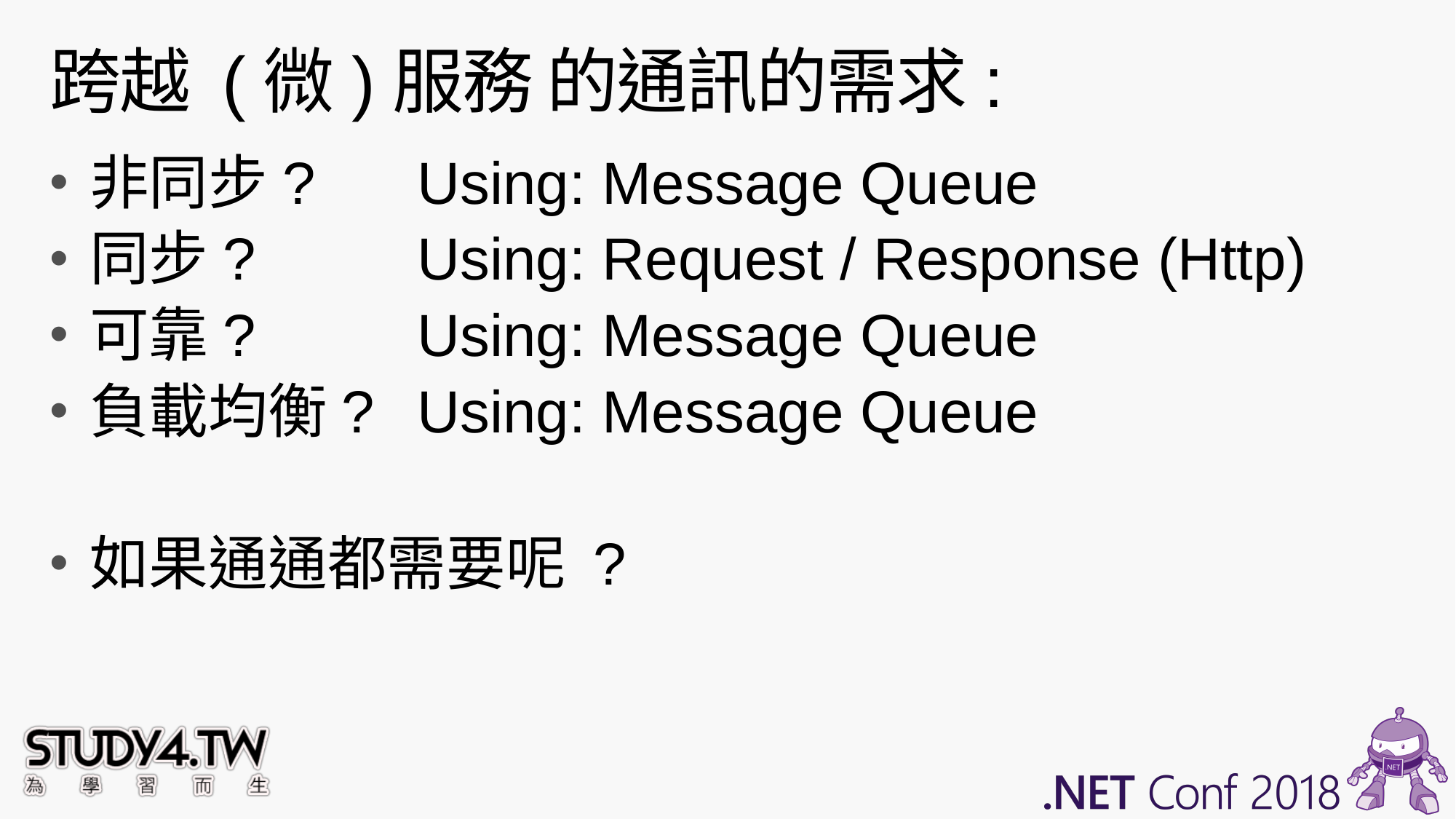

# 跨越 (微)服務 的通訊的需求:
非同步? 	Using: Message Queue
同步?		Using: Request / Response (Http)
可靠?		Using: Message Queue
負載均衡?	Using: Message Queue

如果通通都需要呢 ?